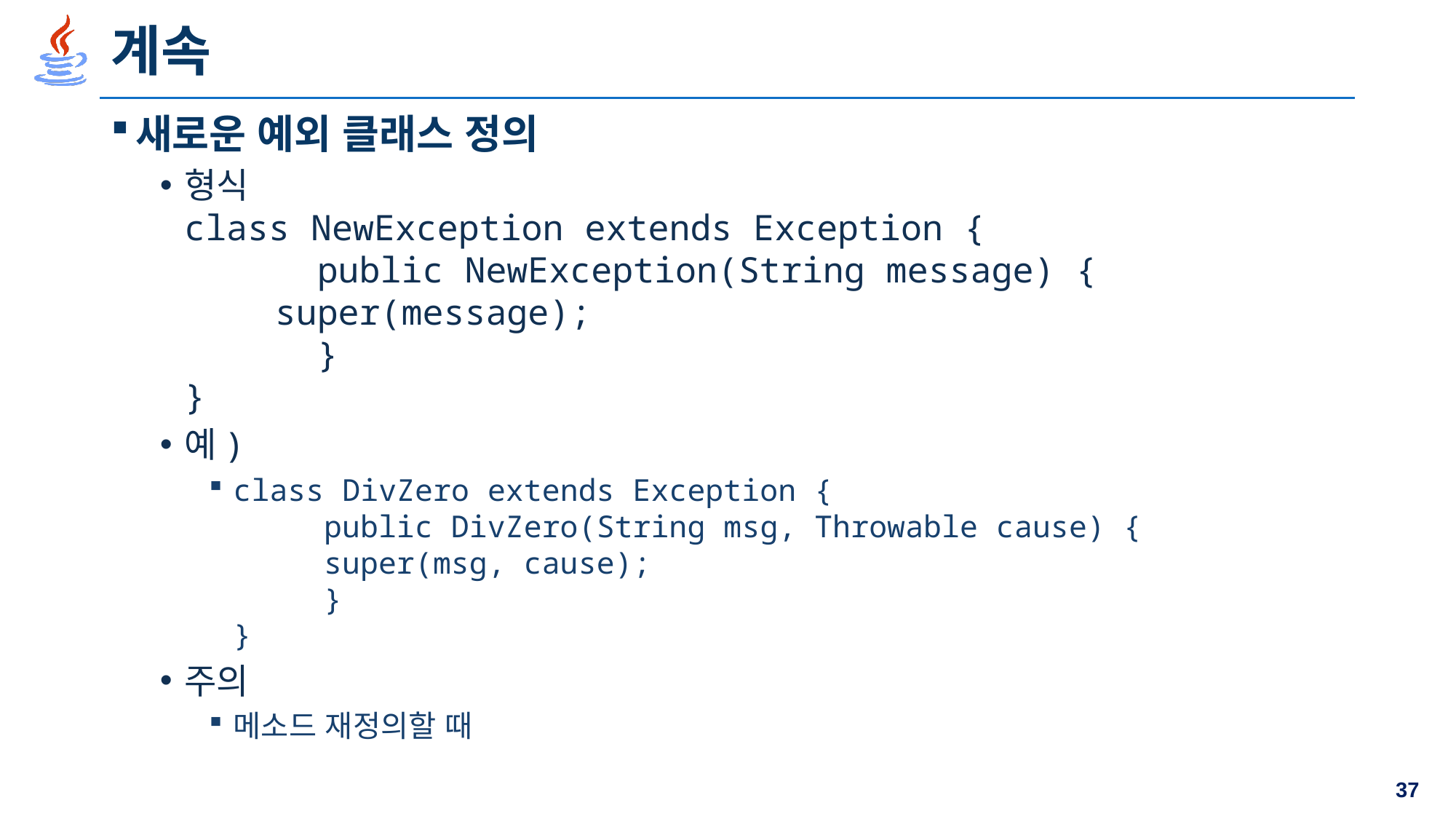

# 계속
새로운 예외 클래스 정의
형식
class NewException extends Exception {
	  public NewException(String message) {
		super(message);
	  }
}
예)
class DivZero extends Exception {
	public DivZero(String msg, Throwable cause) {
		super(msg, cause);
	}
}
주의
메소드 재정의할 때

37